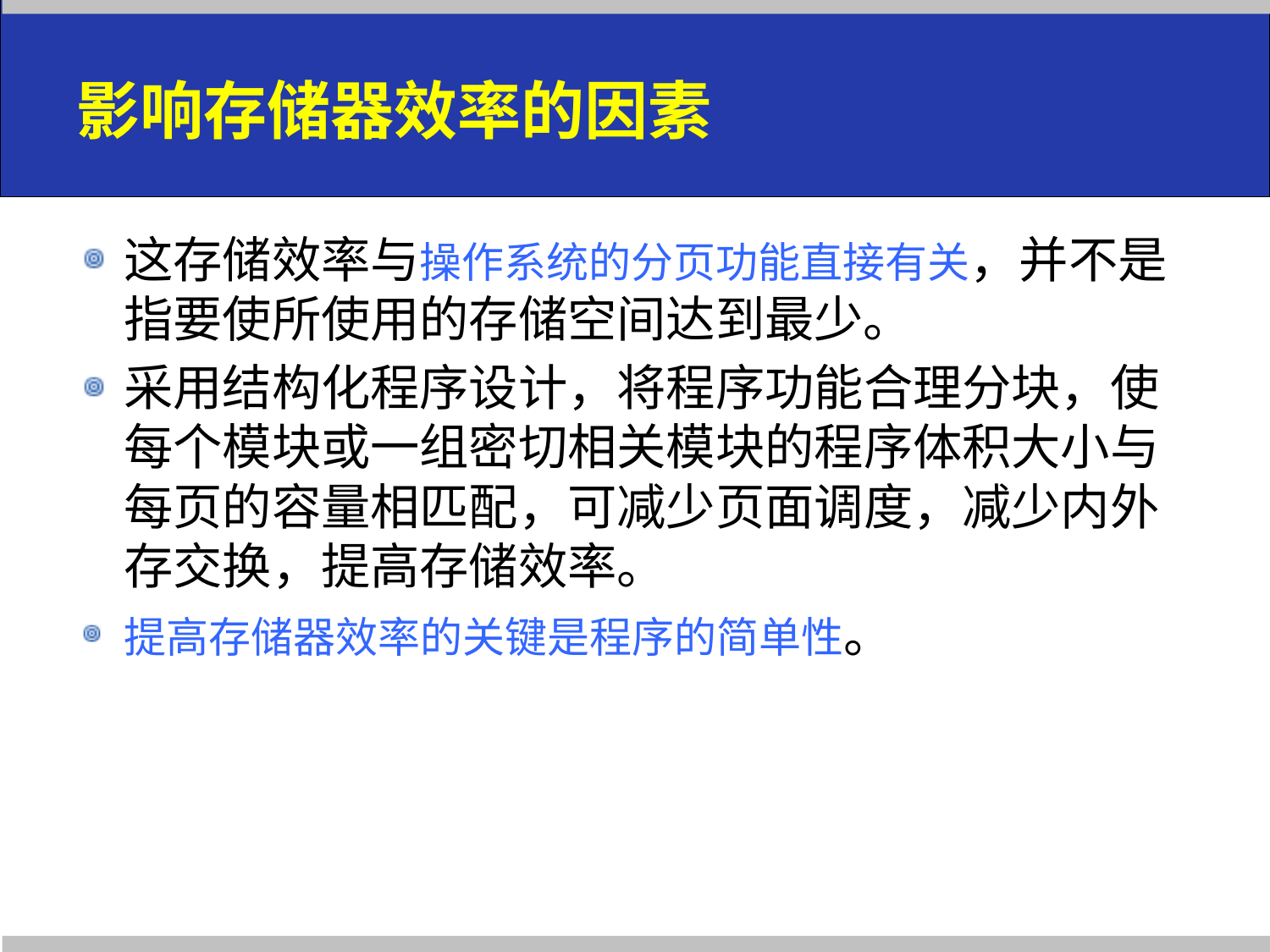

# 影响存储器效率的因素
这存储效率与操作系统的分页功能直接有关，并不是指要使所使用的存储空间达到最少。
采用结构化程序设计，将程序功能合理分块，使每个模块或一组密切相关模块的程序体积大小与每页的容量相匹配，可减少页面调度，减少内外存交换，提高存储效率。
提高存储器效率的关键是程序的简单性。
711